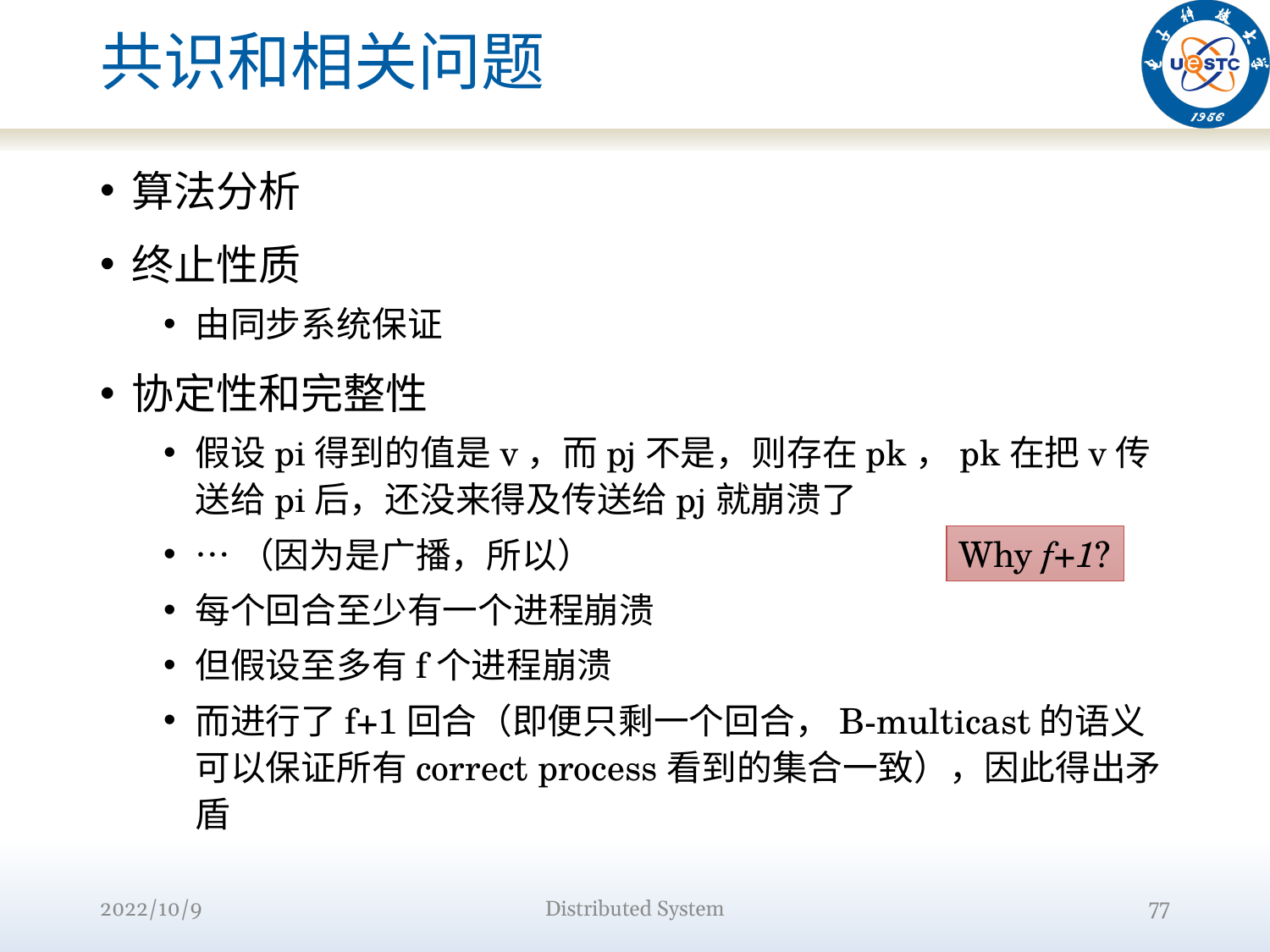

# 共识和相关问题
算法分析
终止性质
由同步系统保证
协定性和完整性
假设pi得到的值是v，而pj不是，则存在pk，pk在把v传送给pi后，还没来得及传送给pj就崩溃了
…（因为是广播，所以）
每个回合至少有一个进程崩溃
但假设至多有f个进程崩溃
而进行了f+1回合（即便只剩一个回合，B-multicast的语义可以保证所有correct process看到的集合一致），因此得出矛盾
Why f+1?
2022/10/9
Distributed System
77